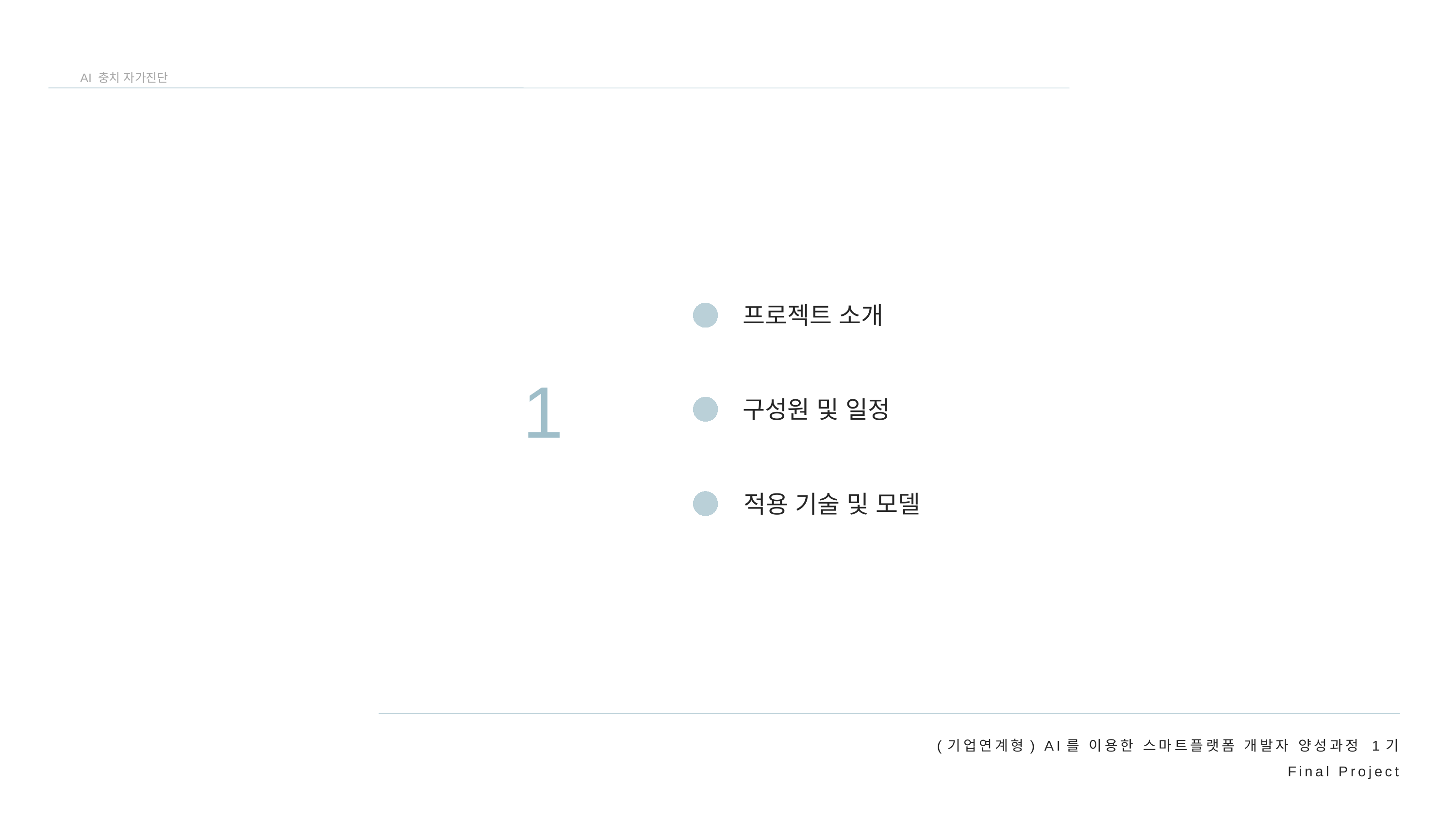

AI 충치 자가진단

프로젝트 소개

구성원 및 일정

적용 기술 및 모델

1

(기업연계형) AI를 이용한 스마트플랫폼 개발자 양성과정 1기
Final Project